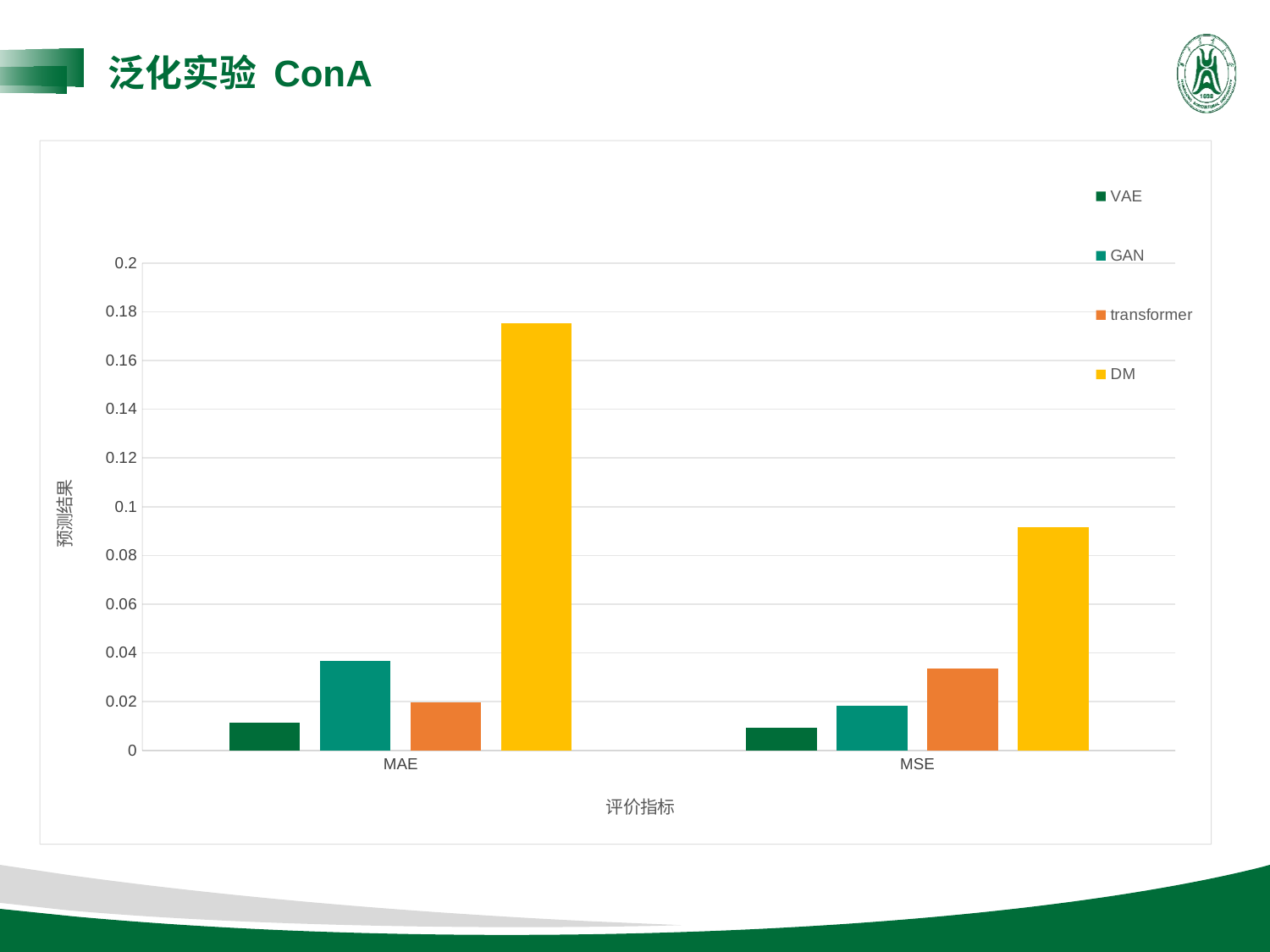

泛化实验 ConA

### Chart

| Category | VAE | GAN | transformer | DM |
|---|---|---|---|---|
| MAE | 0.0115 | 0.0366 | 0.0198 | 0.1753 |
| MSE | 0.0092 | 0.0182 | 0.03381 | 0.0918 |
24